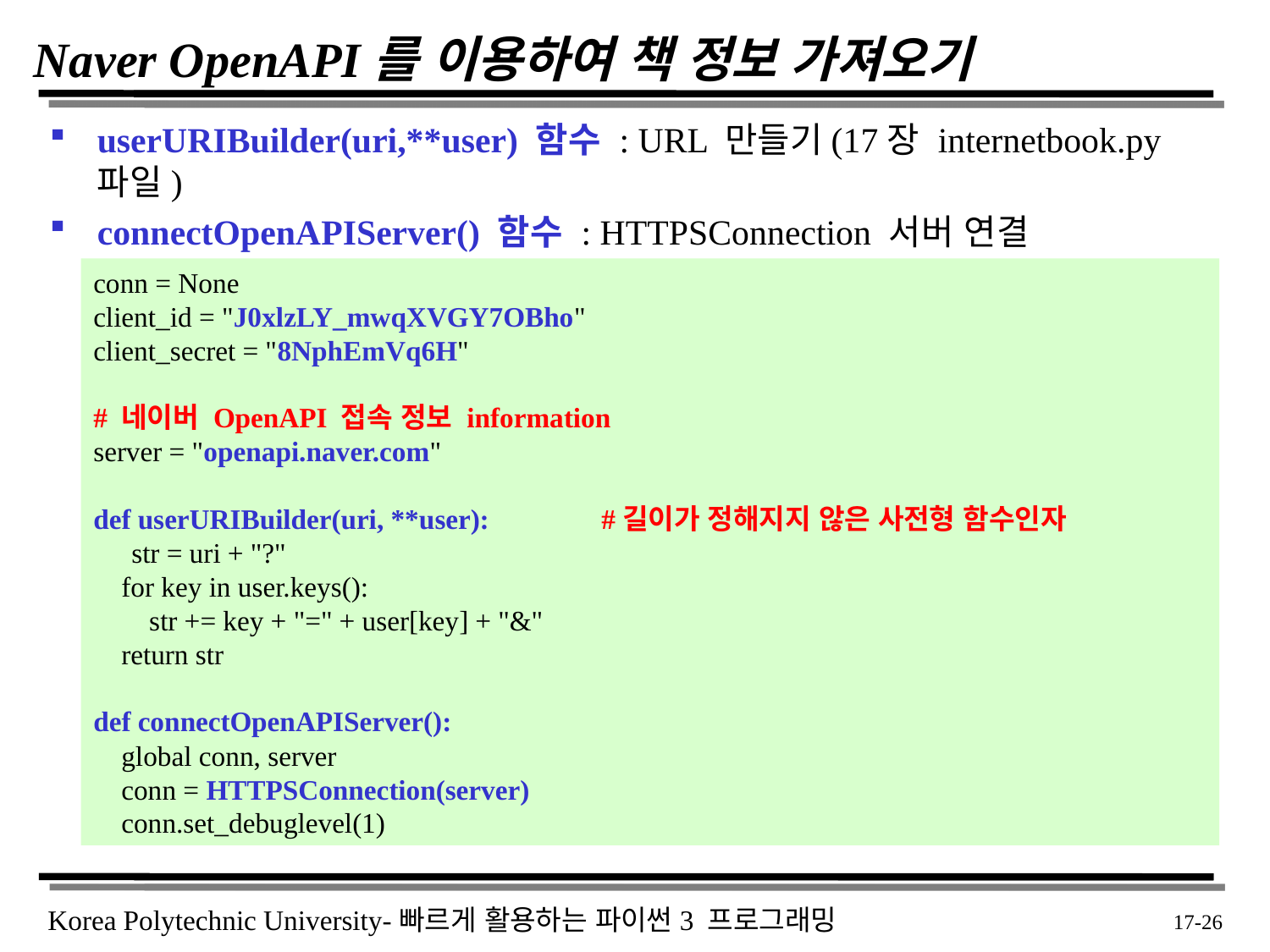

# Naver OpenAPI를 이용하여 책 정보 가져오기
userURIBuilder(uri,**user) 함수 : URL 만들기(17장 internetbook.py 파일)
connectOpenAPIServer() 함수 : HTTPSConnection 서버 연결

conn = None
client_id = "J0xlzLY_mwqXVGY7OBho"
client_secret = "8NphEmVq6H"
# 네이버 OpenAPI 접속 정보 information
server = "openapi.naver.com"
def userURIBuilder(uri, **user):	#길이가 정해지지 않은 사전형 함수인자
    str = uri + "?"
    for key in user.keys():
        str += key + "=" + user[key] + "&"
    return str
def connectOpenAPIServer():
    global conn, server
    conn = HTTPSConnection(server)
    conn.set_debuglevel(1)
 17-26